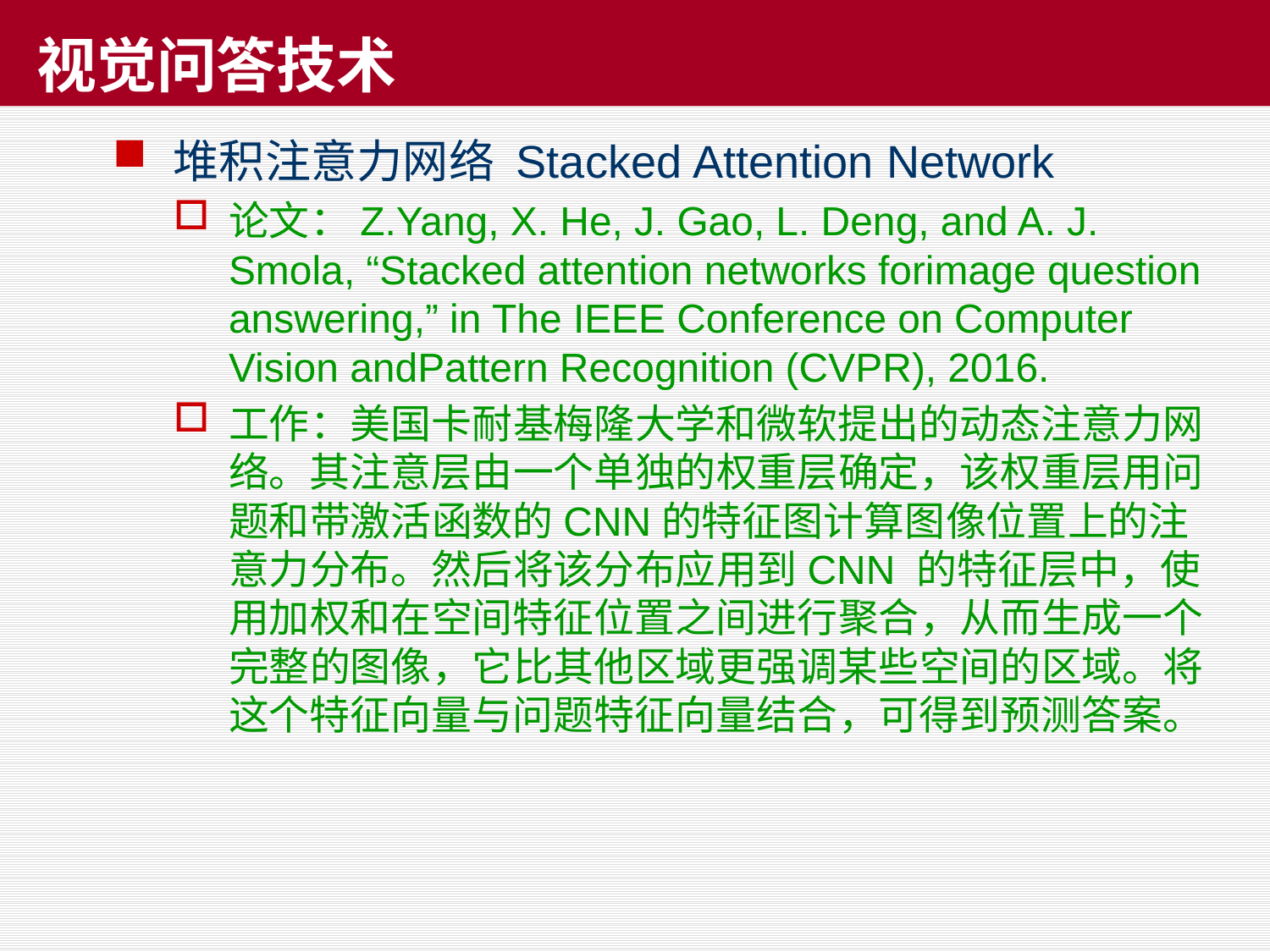

# 视觉问答技术
堆积注意力网络 Stacked Attention Network
论文：Z.Yang, X. He, J. Gao, L. Deng, and A. J. Smola, “Stacked attention networks forimage question answering,” in The IEEE Conference on Computer Vision andPattern Recognition (CVPR), 2016.
工作：美国卡耐基梅隆大学和微软提出的动态注意力网络。其注意层由一个单独的权重层确定，该权重层用问题和带激活函数的CNN的特征图计算图像位置上的注意力分布。然后将该分布应用到CNN 的特征层中，使用加权和在空间特征位置之间进行聚合，从而生成一个完整的图像，它比其他区域更强调某些空间的区域。将这个特征向量与问题特征向量结合，可得到预测答案。